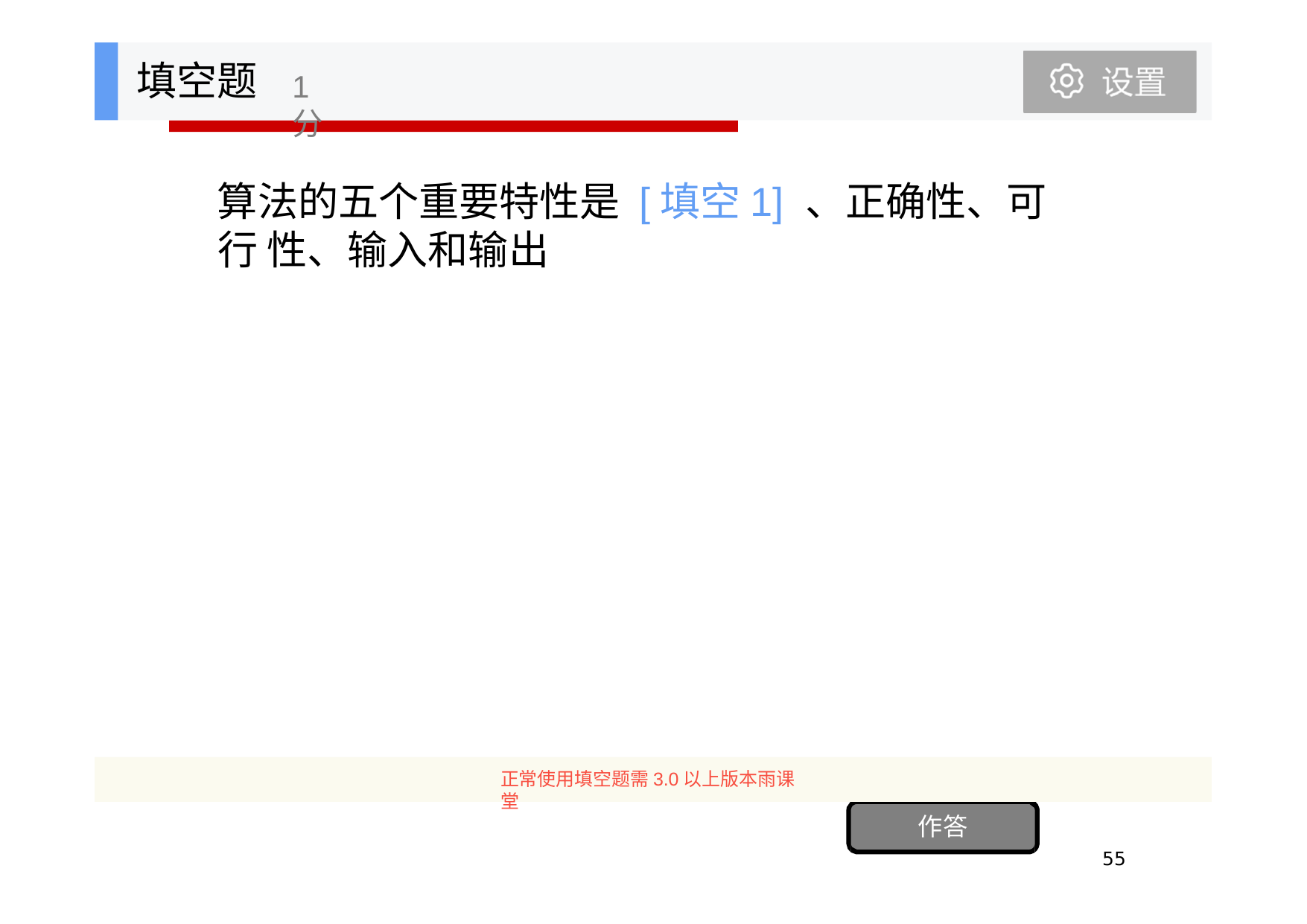

填空题
1分
算法的五个重要特性是 [填空1] 、正确性、可行 性、输入和输出

正常使用填空题需3.0以上版本雨课堂

作答
55